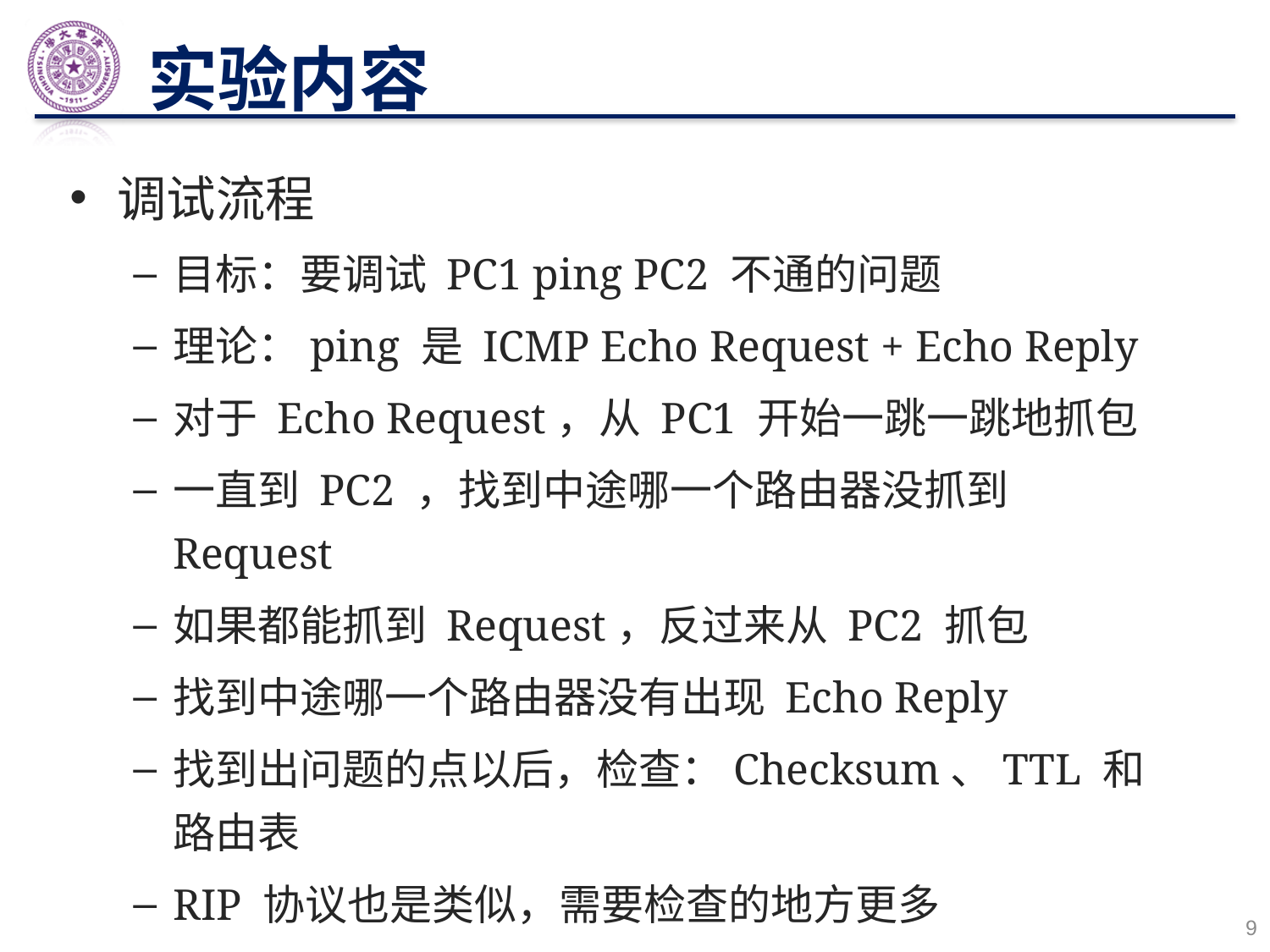

# 实验内容
调试流程
目标：要调试 PC1 ping PC2 不通的问题
理论：ping 是 ICMP Echo Request + Echo Reply
对于 Echo Request，从 PC1 开始一跳一跳地抓包
一直到 PC2 ，找到中途哪一个路由器没抓到 Request
如果都能抓到 Request，反过来从 PC2 抓包
找到中途哪一个路由器没有出现 Echo Reply
找到出问题的点以后，检查：Checksum、TTL 和路由表
RIP 协议也是类似，需要检查的地方更多
见实验文档附录
9